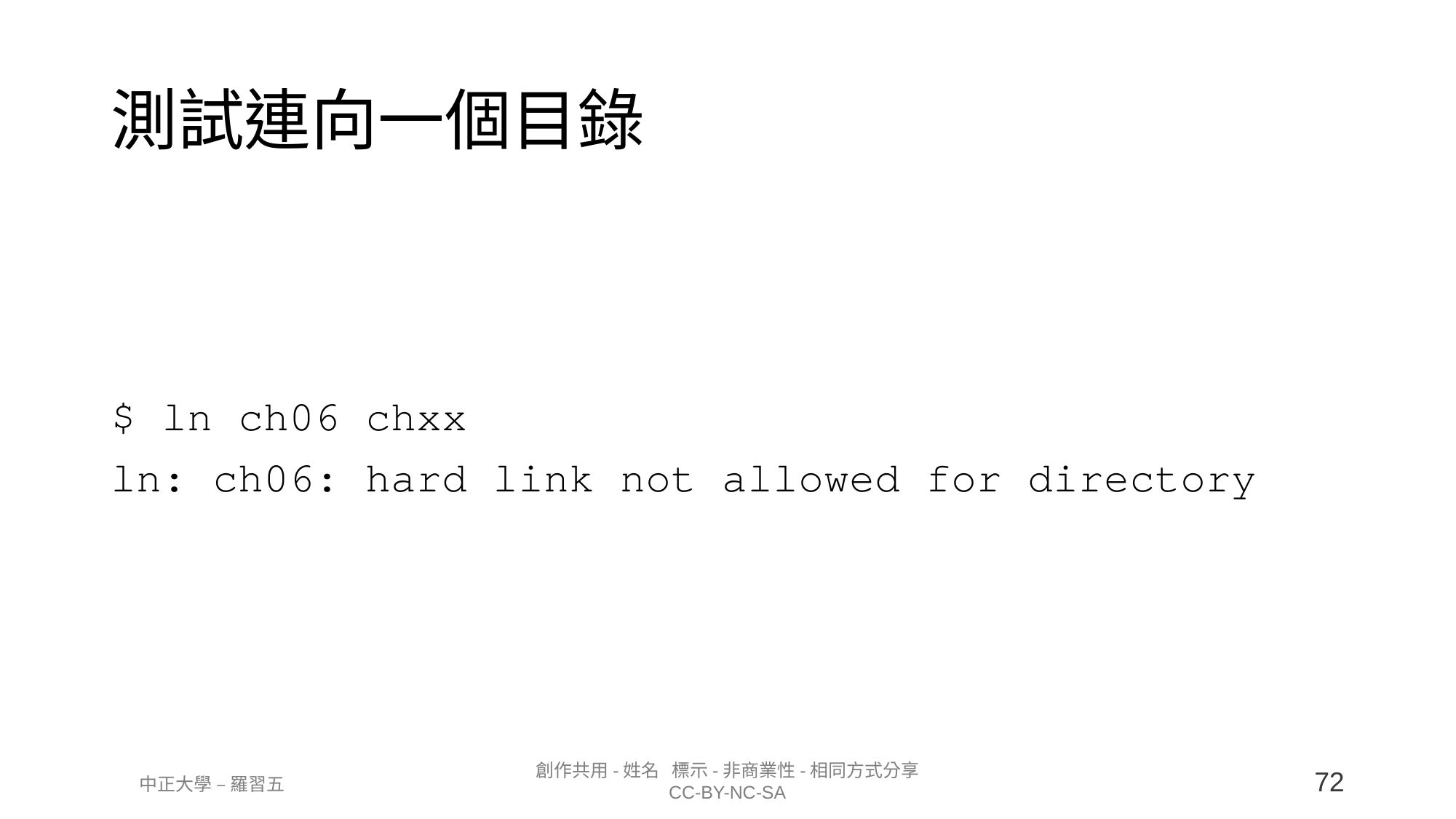

測試連向一個目錄
$ ln ch06 chxx
ln: ch06: hard link not allowed for directory